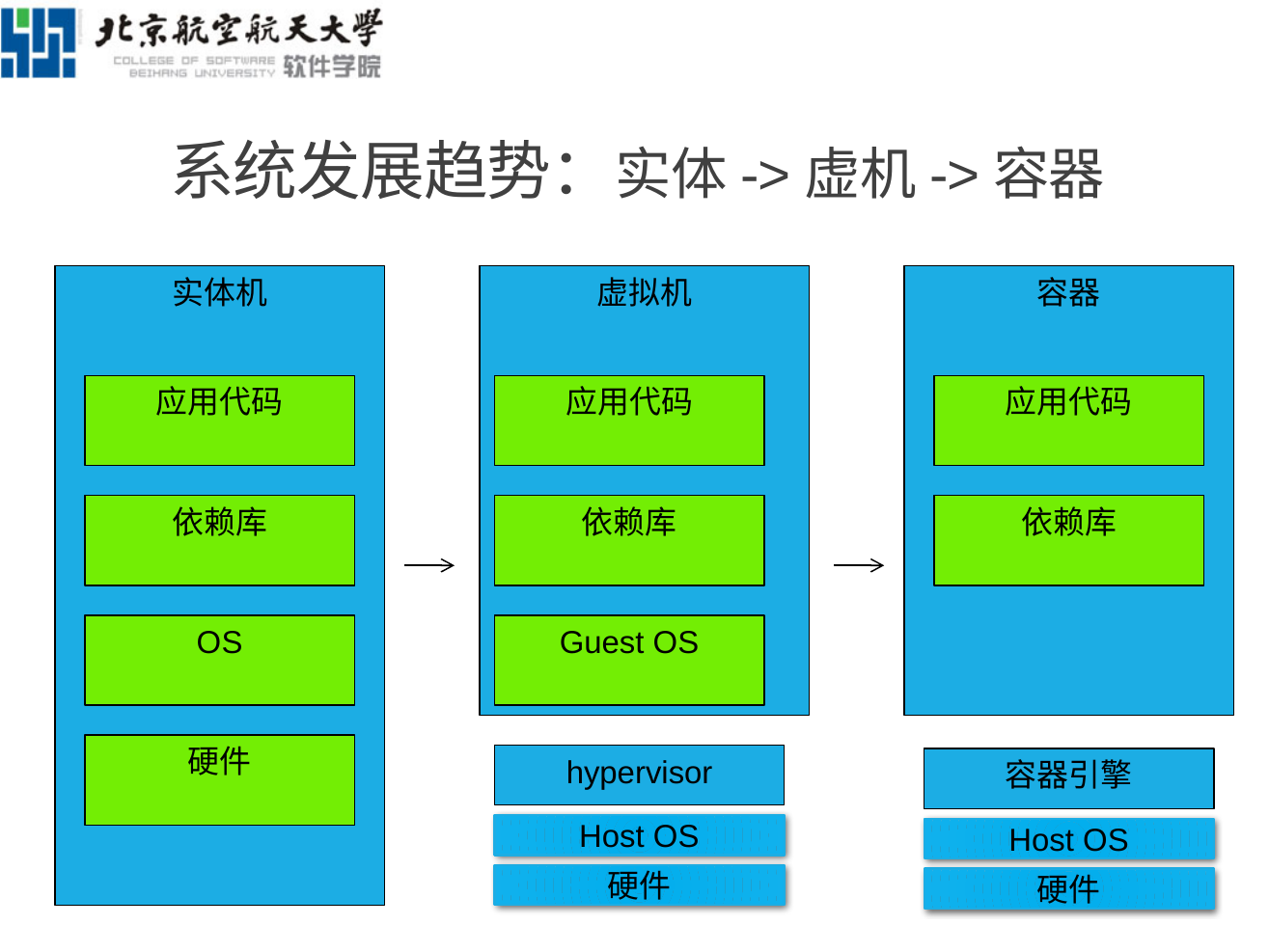

# 系统发展趋势：实体->虚机->容器
容器
实体机
虚拟机
应用代码
应用代码
应用代码
依赖库
依赖库
依赖库
OS
Guest OS
硬件
hypervisor
容器引擎
Host OS
Host OS
硬件
硬件